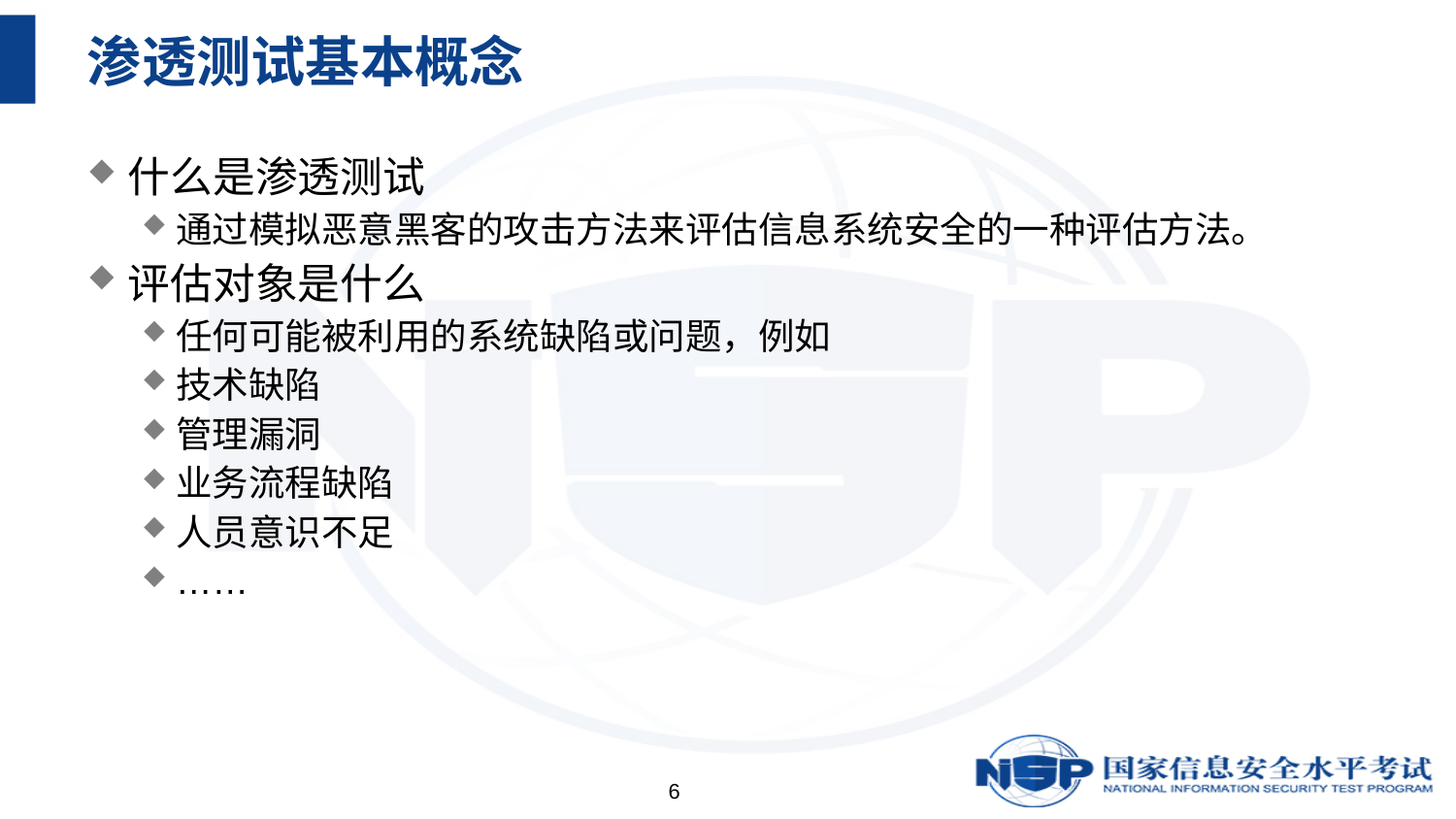

# 渗透测试基本概念
什么是渗透测试
通过模拟恶意黑客的攻击方法来评估信息系统安全的一种评估方法。
评估对象是什么
任何可能被利用的系统缺陷或问题，例如
技术缺陷
管理漏洞
业务流程缺陷
人员意识不足
……